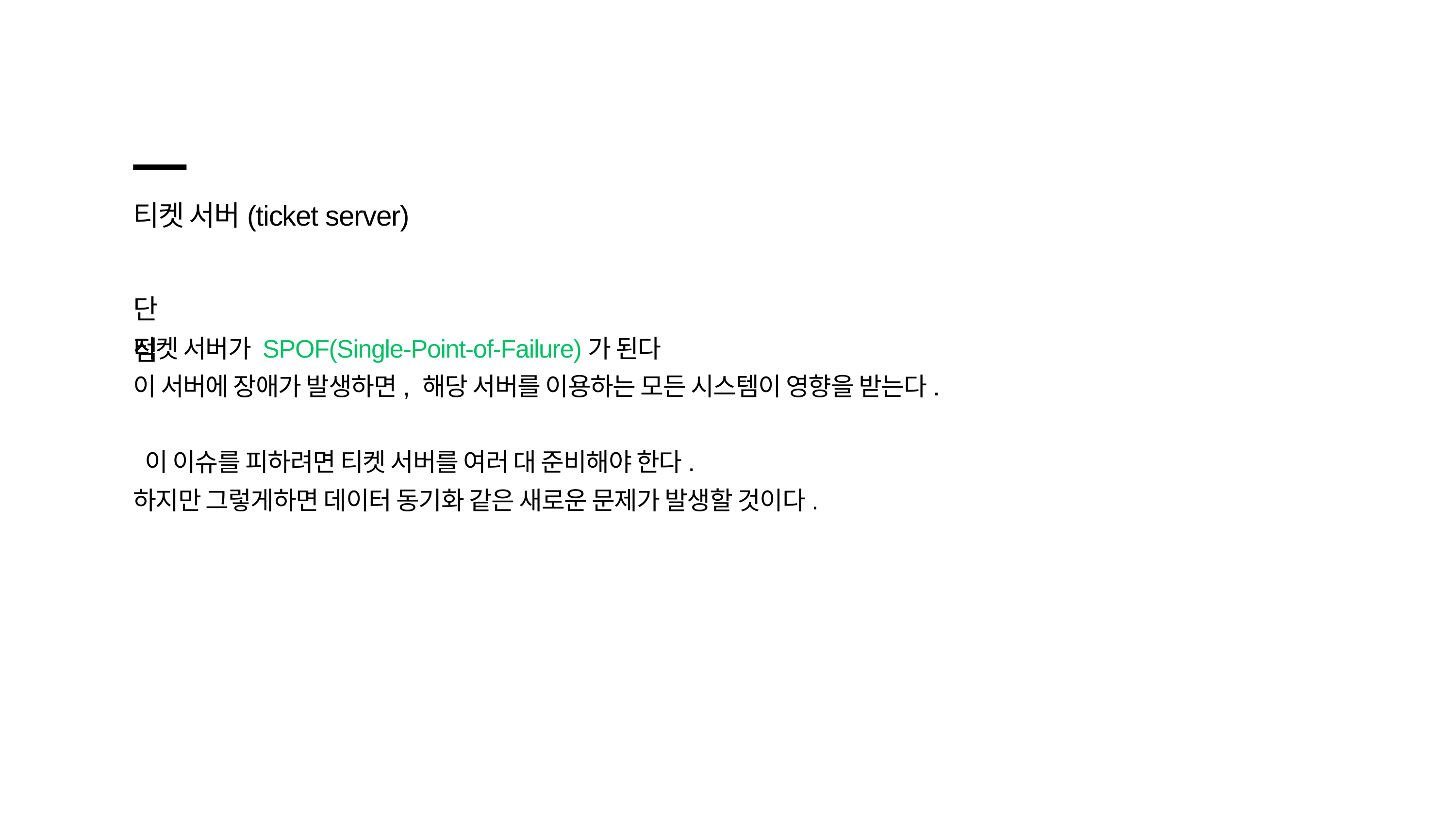

티켓 서버(ticket server)
단점
티켓 서버가 SPOF(Single-Point-of-Failure)가 된다
이 서버에 장애가 발생하면, 해당 서버를 이용하는 모든 시스템이 영향을 받는다.

 이 이슈를 피하려면 티켓 서버를 여러 대 준비해야 한다.
하지만 그렇게하면 데이터 동기화 같은 새로운 문제가 발생할 것이다.